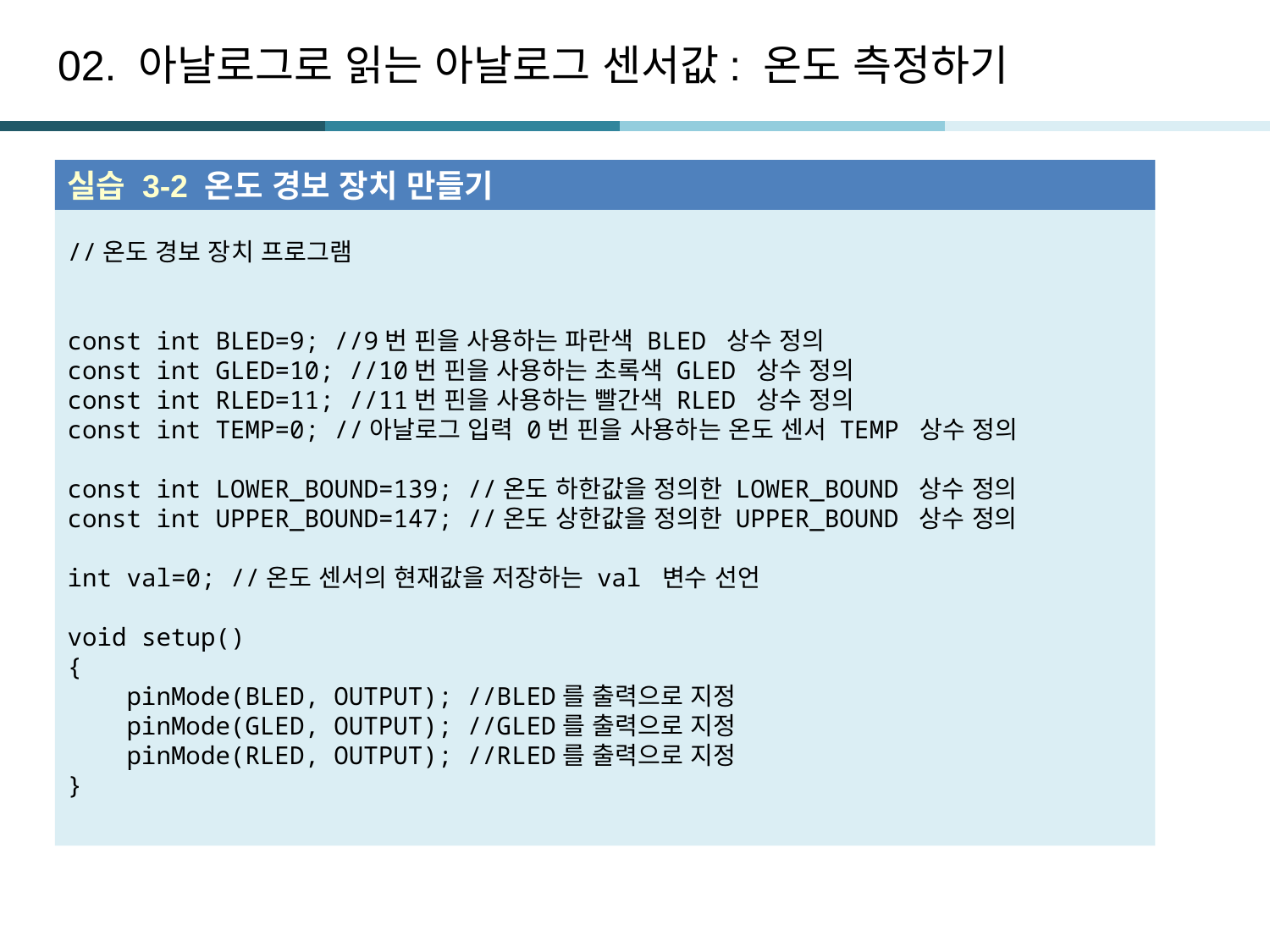

# 02. 아날로그로 읽는 아날로그 센서값: 온도 측정하기
실습 3-2 온도 경보 장치 만들기
//온도 경보 장치 프로그램

const int BLED=9; //9번 핀을 사용하는 파란색 BLED 상수 정의
const int GLED=10; //10번 핀을 사용하는 초록색 GLED 상수 정의
const int RLED=11; //11번 핀을 사용하는 빨간색 RLED 상수 정의
const int TEMP=0; //아날로그 입력 0번 핀을 사용하는 온도 센서 TEMP 상수 정의

const int LOWER_BOUND=139; //온도 하한값을 정의한 LOWER_BOUND 상수 정의
const int UPPER_BOUND=147; //온도 상한값을 정의한 UPPER_BOUND 상수 정의

int val=0; //온도 센서의 현재값을 저장하는 val 변수 선언

void setup()
{
    pinMode(BLED, OUTPUT); //BLED를 출력으로 지정
    pinMode(GLED, OUTPUT); //GLED를 출력으로 지정
    pinMode(RLED, OUTPUT); //RLED를 출력으로 지정
}